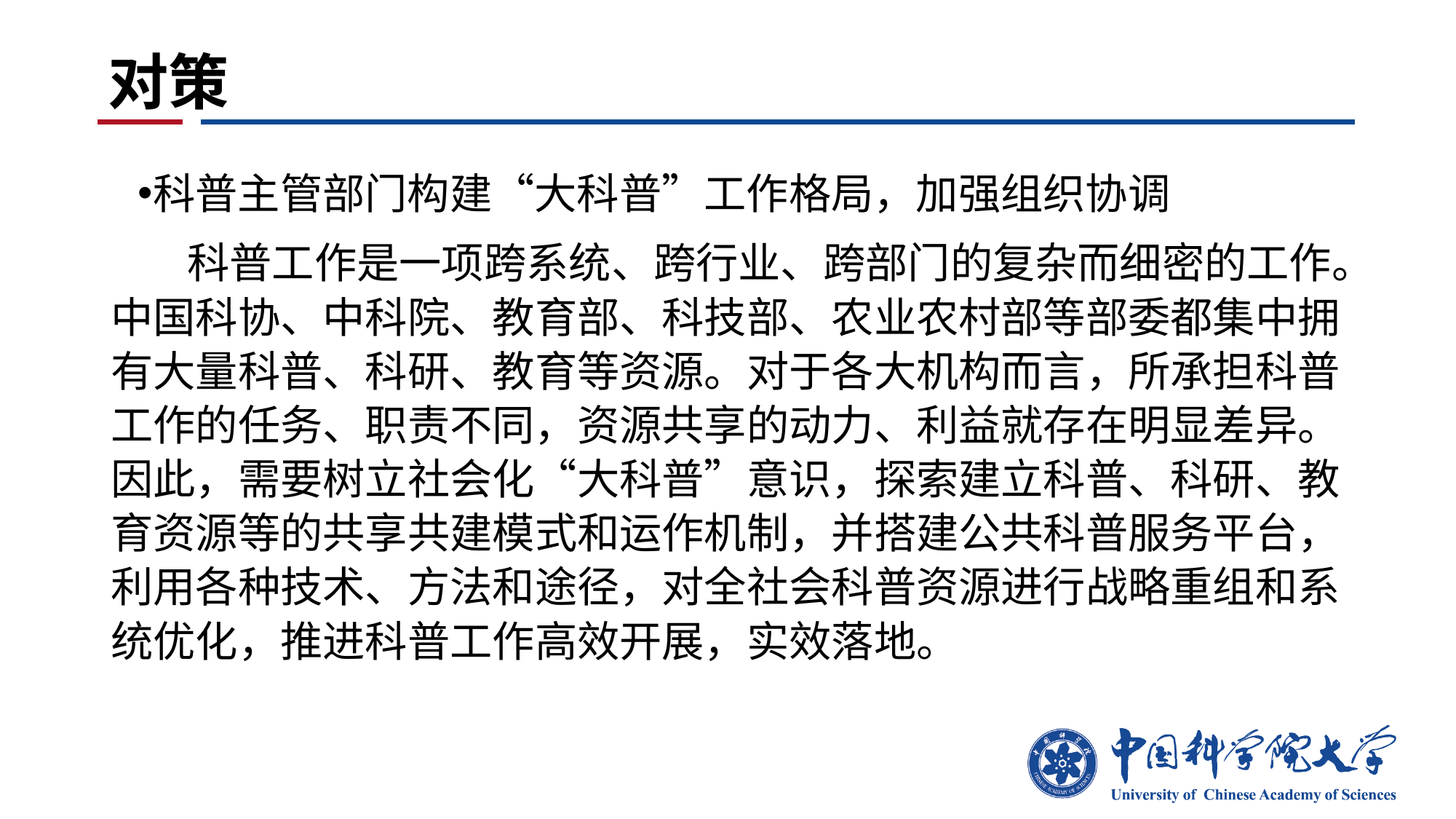

# 对策
科普主管部门构建“大科普”工作格局，加强组织协调
       科普工作是一项跨系统、跨行业、跨部门的复杂而细密的工作。中国科协、中科院、教育部、科技部、农业农村部等部委都集中拥有大量科普、科研、教育等资源。对于各大机构而言，所承担科普工作的任务、职责不同，资源共享的动力、利益就存在明显差异。因此，需要树立社会化“大科普”意识，探索建立科普、科研、教育资源等的共享共建模式和运作机制，并搭建公共科普服务平台，利用各种技术、方法和途径，对全社会科普资源进行战略重组和系统优化，推进科普工作高效开展，实效落地。